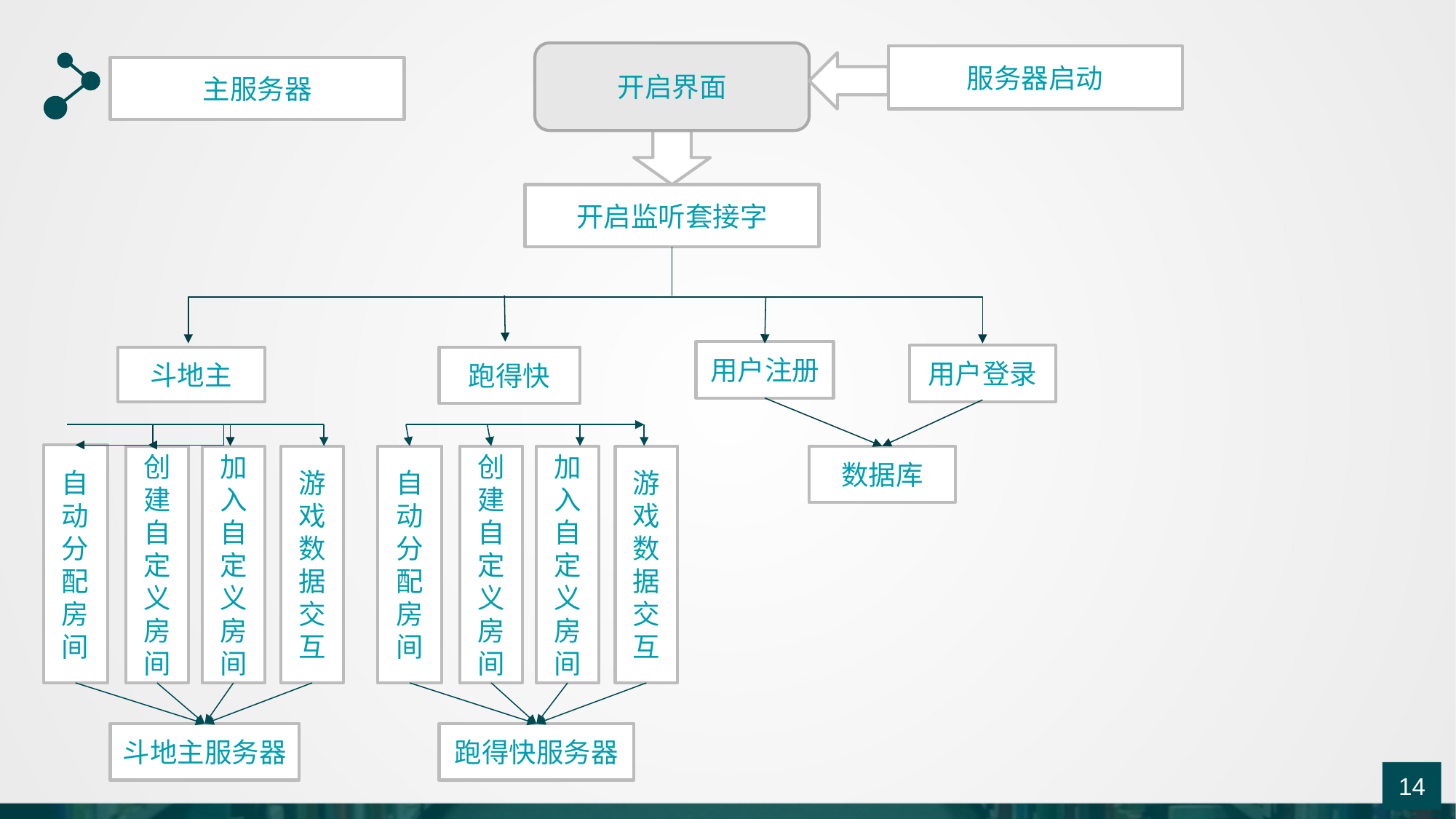

开启界面
服务器启动

主服务器

开启监听套接字
用户注册
用户登录
斗地主
跑得快
自动分配房间
创建自定义房间
加入自定义房间
游戏数据交互
自动分配房间
创建自定义房间
加入自定义房间
游戏数据交互
数据库
跑得快服务器
斗地主服务器